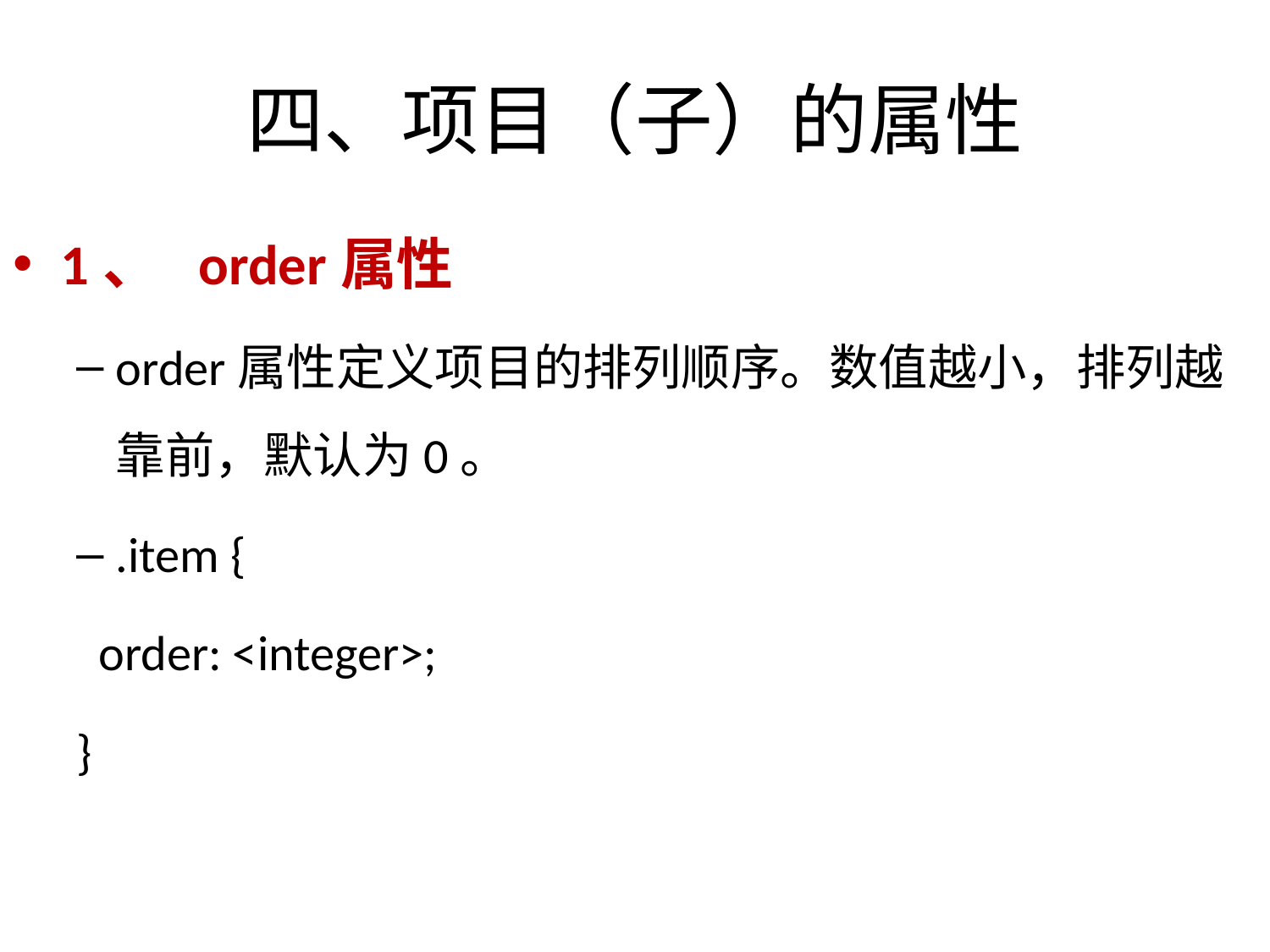

# 四、项目（子）的属性
1、  order属性
order属性定义项目的排列顺序。数值越小，排列越靠前，默认为0。
.item {
  order: <integer>;
}